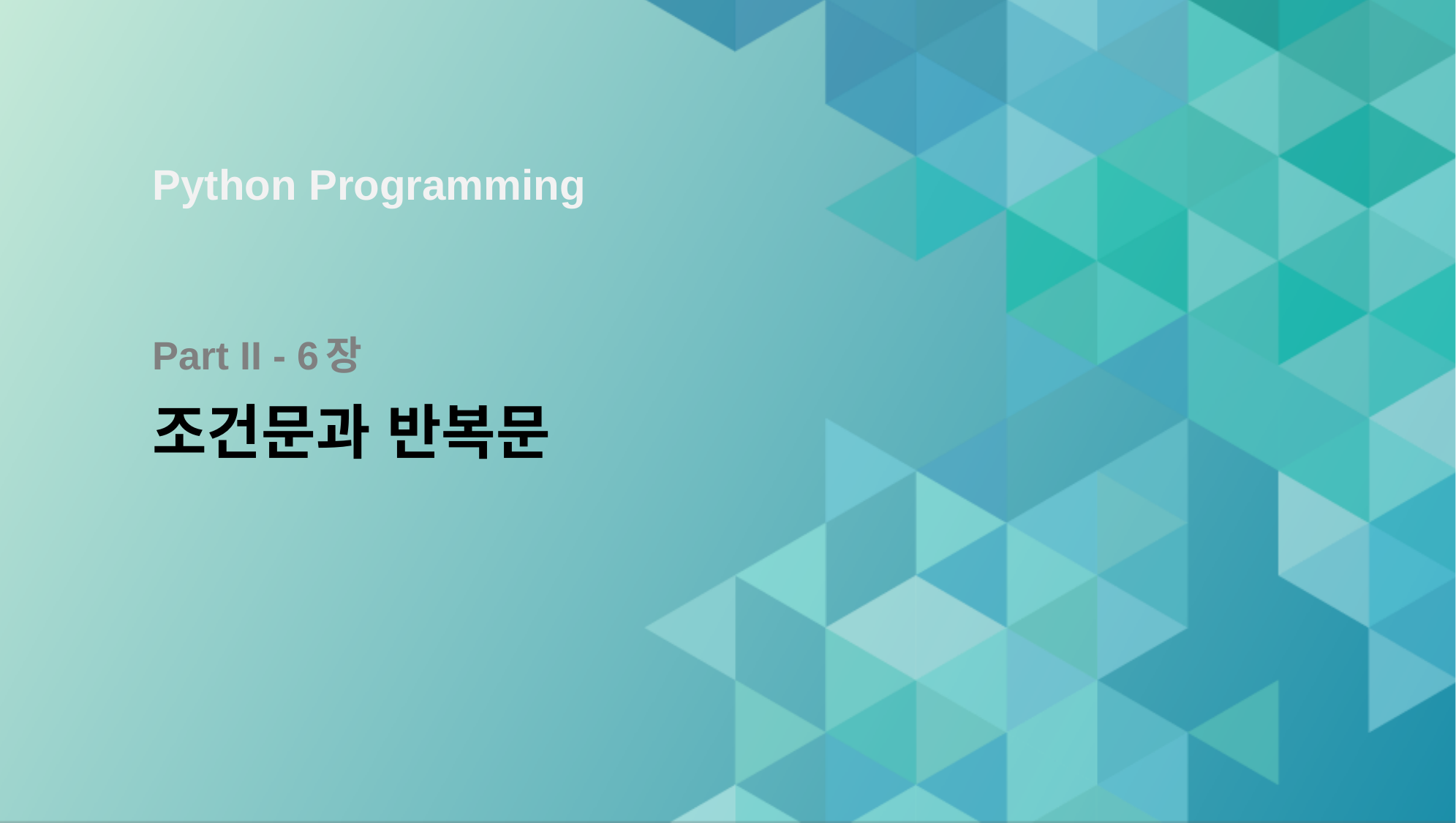

# Part II - 6장 조건문과 반복문